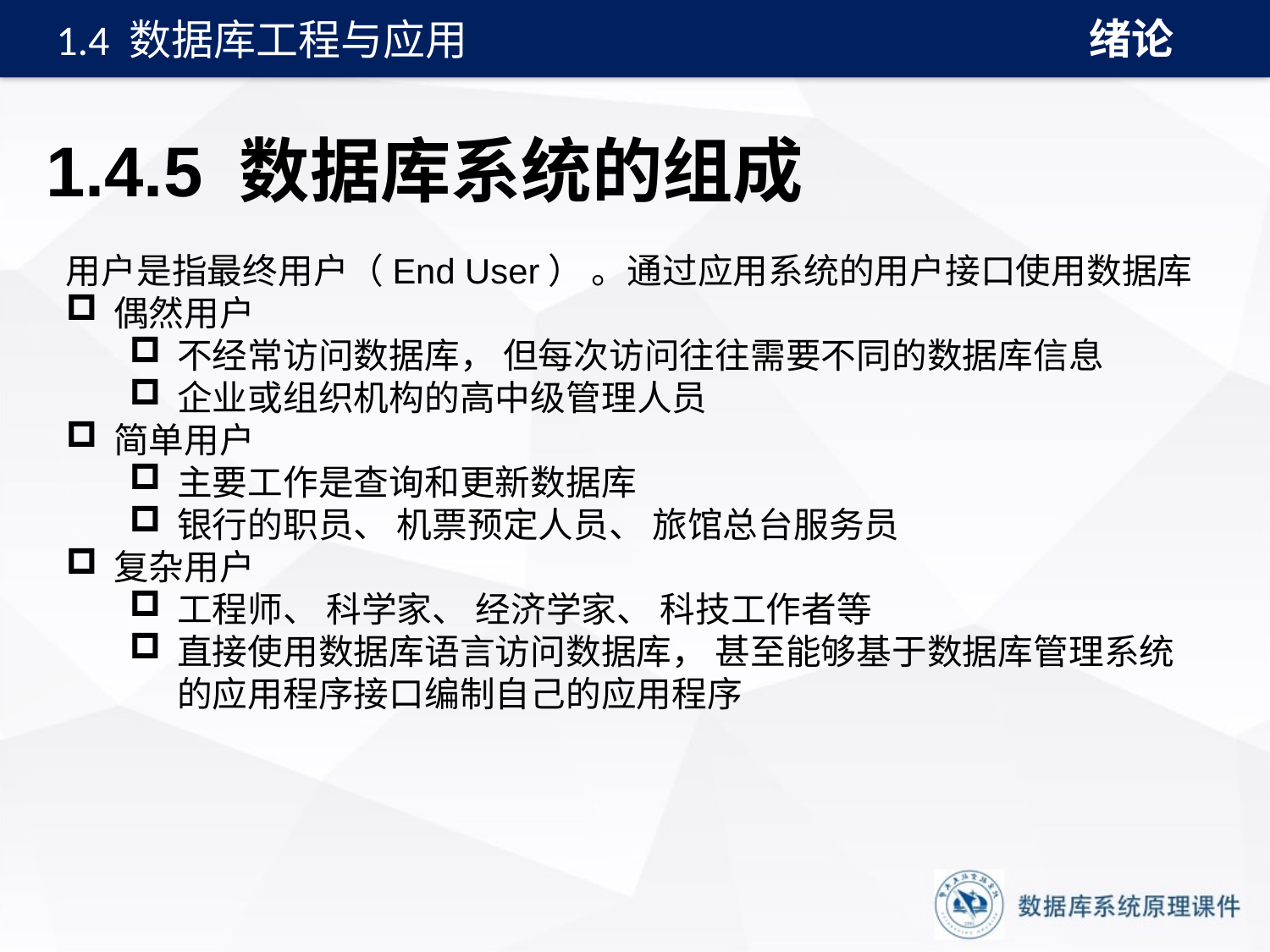

绪论
1.4 数据库工程与应用
# 1.4.5 数据库系统的组成
用户是指最终用户（End User） 。通过应用系统的用户接口使用数据库
偶然用户
不经常访问数据库， 但每次访问往往需要不同的数据库信息
企业或组织机构的高中级管理人员
简单用户
主要工作是查询和更新数据库
银行的职员、 机票预定人员、 旅馆总台服务员
复杂用户
工程师、 科学家、 经济学家、 科技工作者等
直接使用数据库语言访问数据库， 甚至能够基于数据库管理系统的应用程序接口编制自己的应用程序